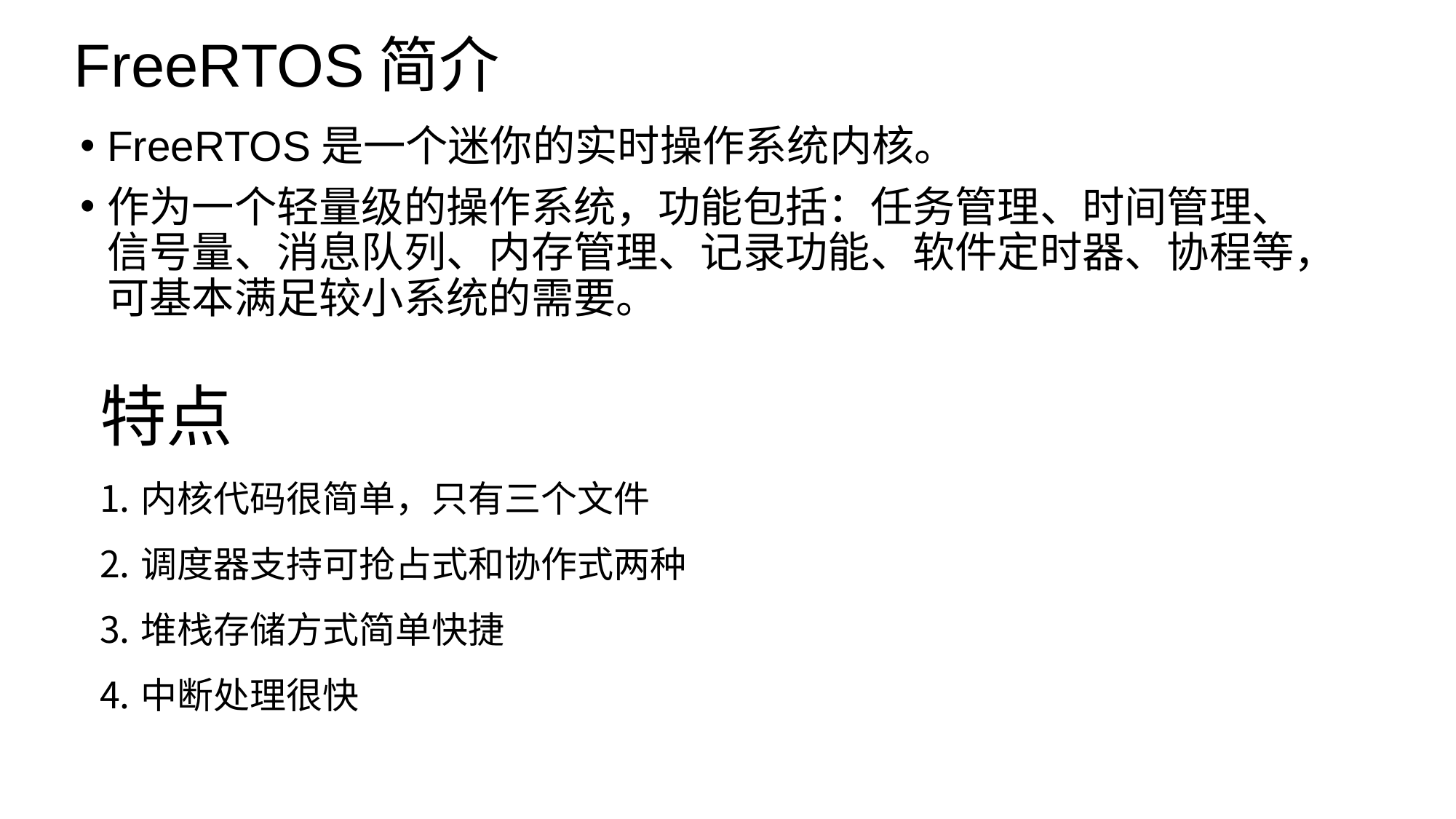

FreeRTOS简介
FreeRTOS是一个迷你的实时操作系统内核。
作为一个轻量级的操作系统，功能包括：任务管理、时间管理、信号量、消息队列、内存管理、记录功能、软件定时器、协程等，可基本满足较小系统的需要。
特点
内核代码很简单，只有三个文件
调度器支持可抢占式和协作式两种
堆栈存储方式简单快捷
中断处理很快